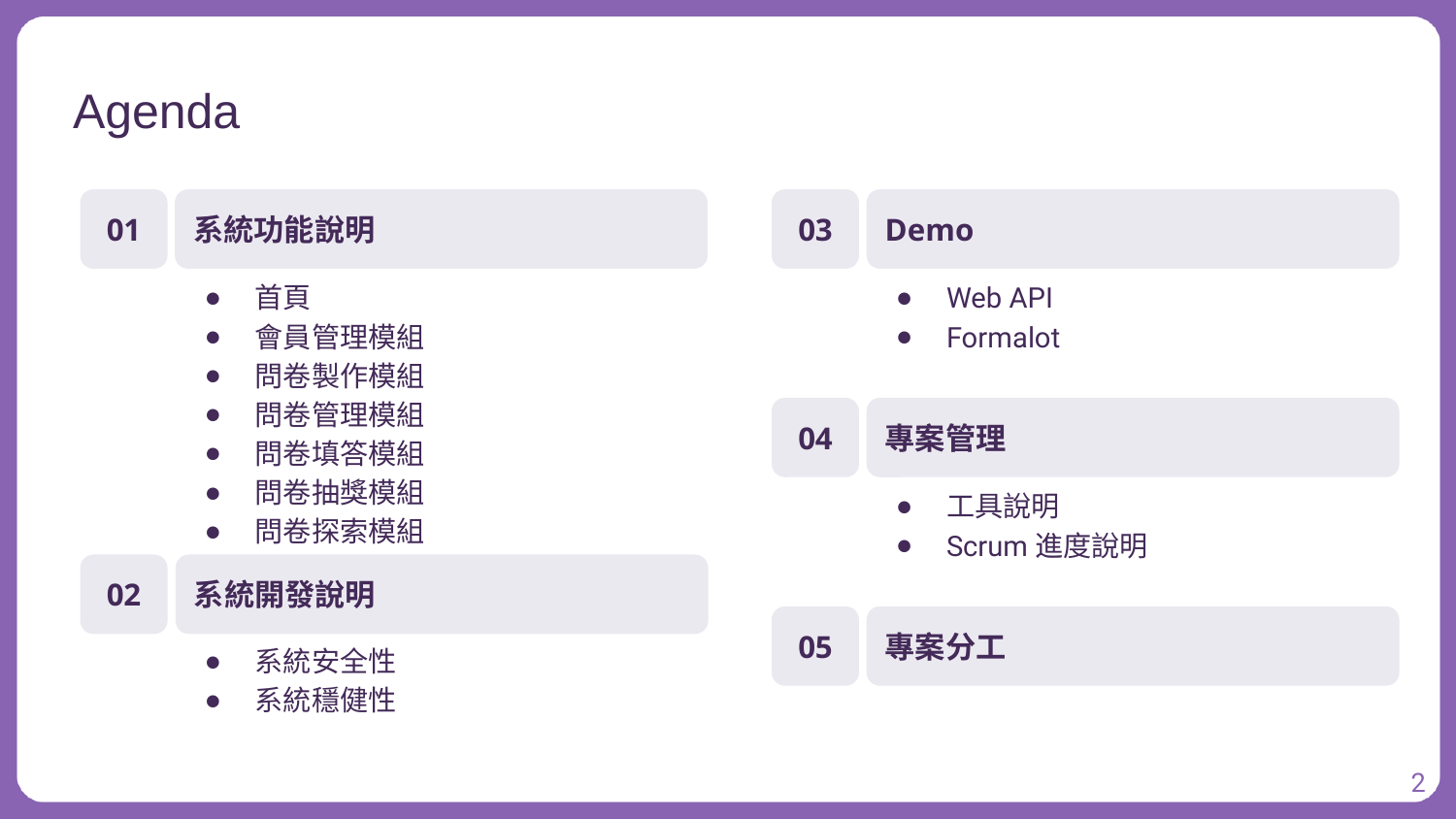

# Agenda
系統功能說明
01
03
Demo
首頁
會員管理模組
問卷製作模組
問卷管理模組
問卷填答模組
問卷抽獎模組
問卷探索模組
Web API
Formalot
04
專案管理
工具說明
Scrum進度說明
02
系統開發說明
05
專案分工
系統安全性
系統穩健性
2